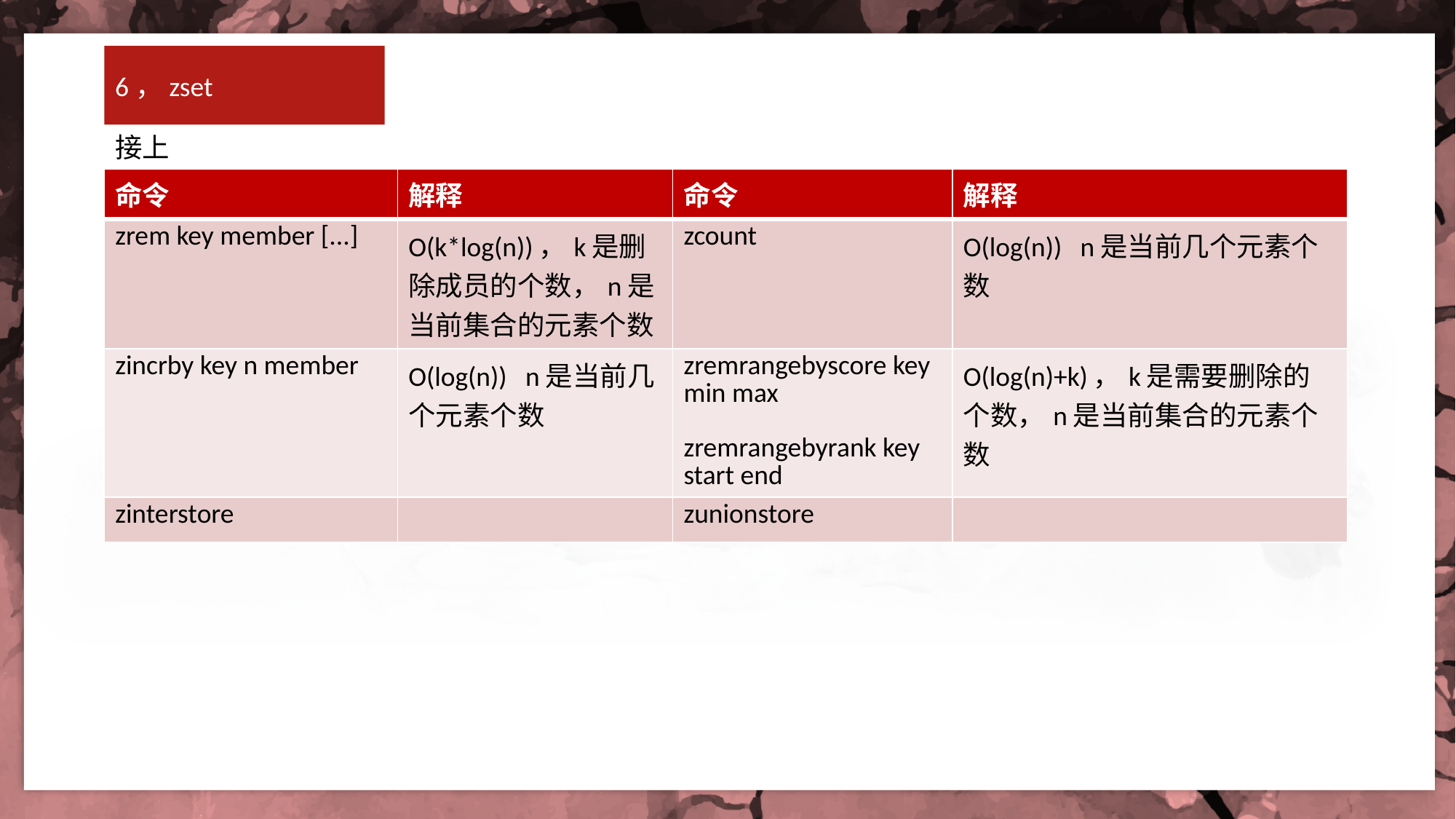

6，zset
接上
| 命令 | 解释 | 命令 | 解释 |
| --- | --- | --- | --- |
| zrem key member [...] | O(k\*log(n))，k是删除成员的个数，n是当前集合的元素个数 | zcount | O(log(n)) n是当前几个元素个数 |
| zincrby key n member | O(log(n)) n是当前几个元素个数 | zremrangebyscore key min max zremrangebyrank key start end | O(log(n)+k)，k是需要删除的个数，n是当前集合的元素个数 |
| zinterstore |  | zunionstore |  |